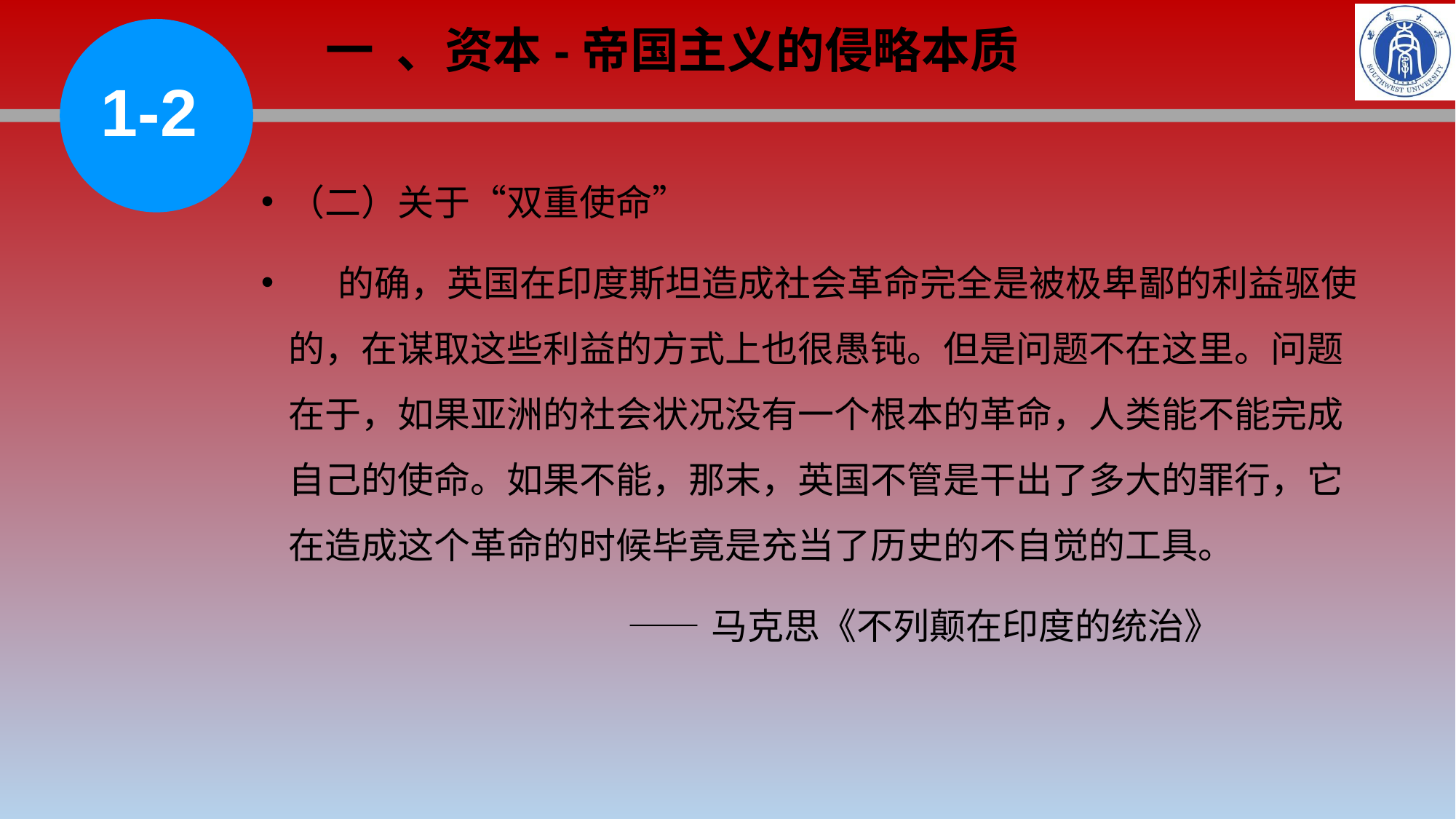

一  、资本-帝国主义的侵略本质

1-2
（二）关于“双重使命”
     的确，英国在印度斯坦造成社会革命完全是被极卑鄙的利益驱使的，在谋取这些利益的方式上也很愚钝。但是问题不在这里。问题在于，如果亚洲的社会状况没有一个根本的革命，人类能不能完成自己的使命。如果不能，那末，英国不管是干出了多大的罪行，它在造成这个革命的时候毕竟是充当了历史的不自觉的工具。
                                             ——马克思《不列颠在印度的统治》